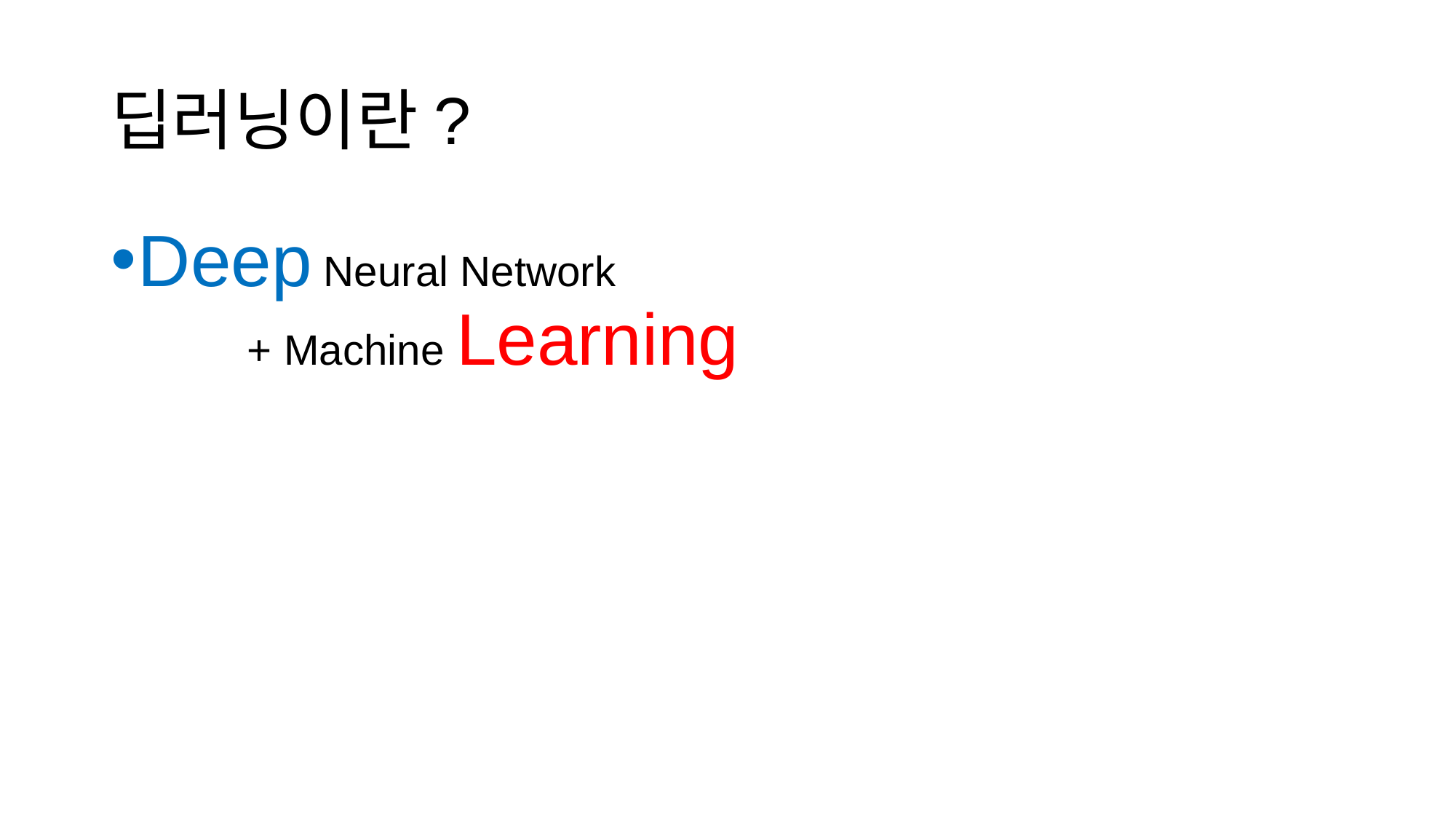

# 딥러닝이란?
Deep Neural Network
	+ Machine Learning